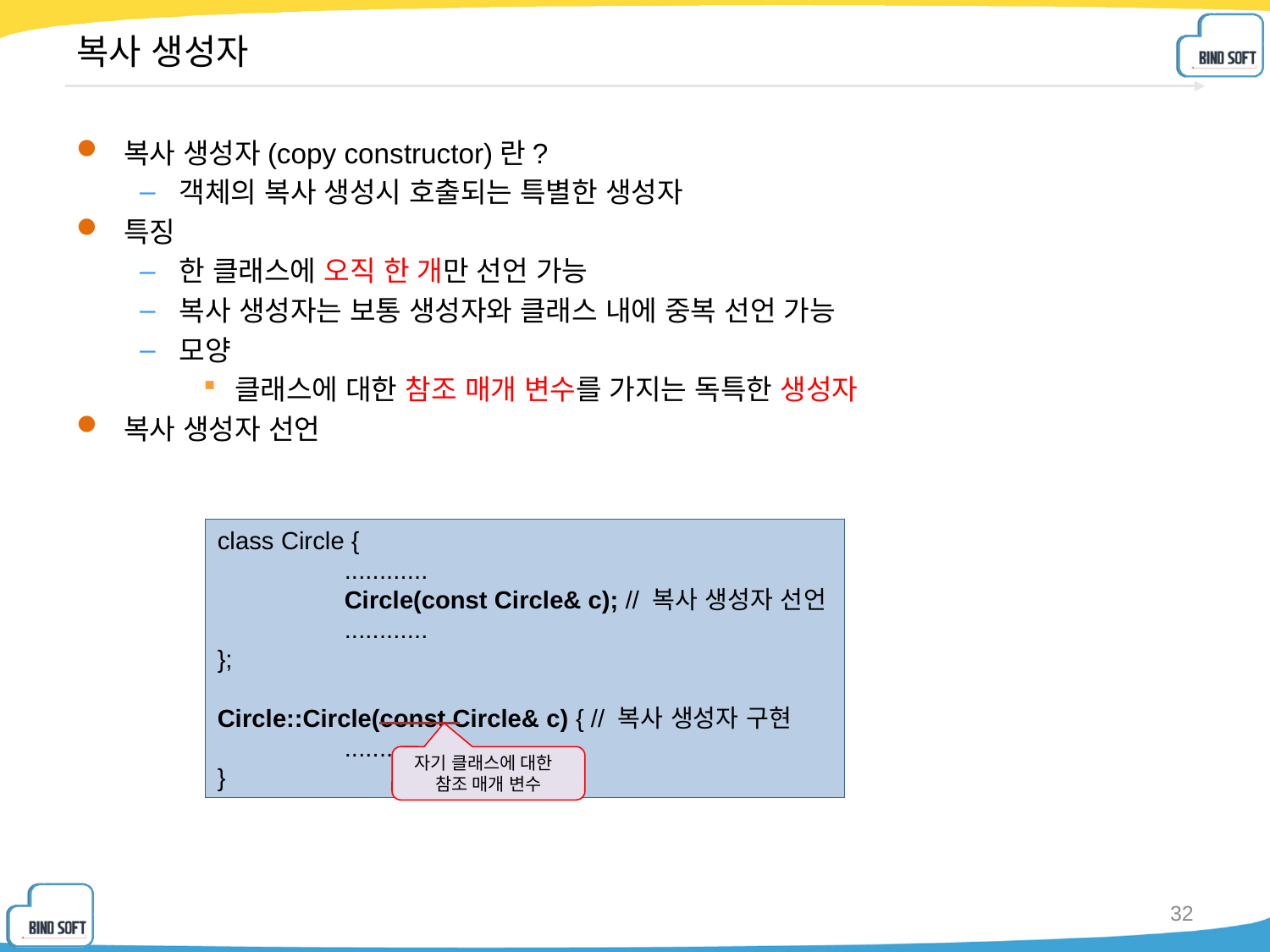

# 복사 생성자
복사 생성자(copy constructor)란?
객체의 복사 생성시 호출되는 특별한 생성자
특징
한 클래스에 오직 한 개만 선언 가능
복사 생성자는 보통 생성자와 클래스 내에 중복 선언 가능
모양
클래스에 대한 참조 매개 변수를 가지는 독특한 생성자
복사 생성자 선언
class Circle {
	............
	Circle(const Circle& c); // 복사 생성자 선언
	............
};

Circle::Circle(const Circle& c) { // 복사 생성자 구현
	............
}
자기 클래스에 대한
참조 매개 변수
32